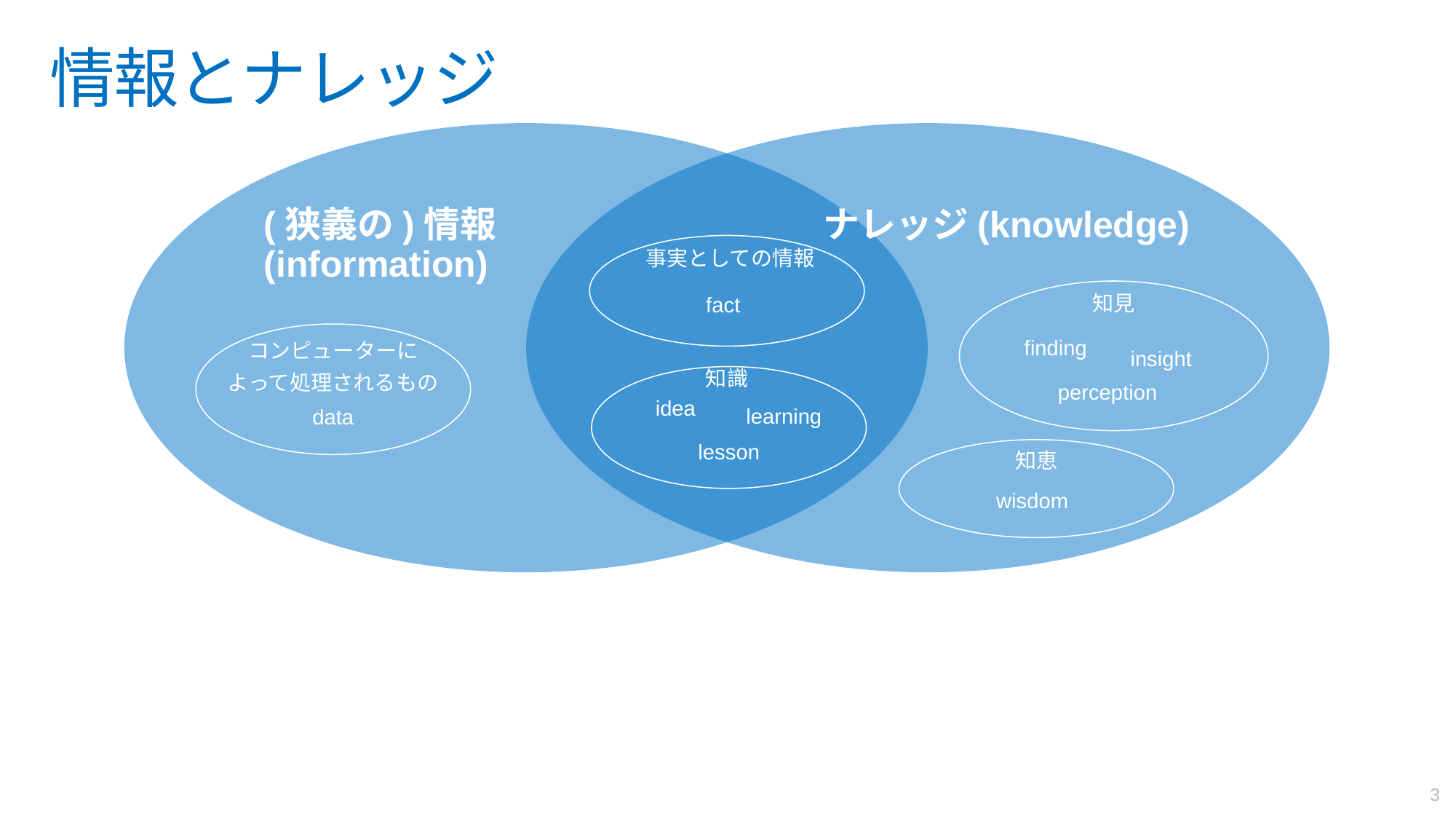

# 情報とナレッジ
(狭義の)情報
(information)
ナレッジ(knowledge)

事実としての情報

知見
fact
コンピューターに
よって処理されるもの

finding
insight
知識

perception
idea
learning
data
lesson
知恵

wisdom
3